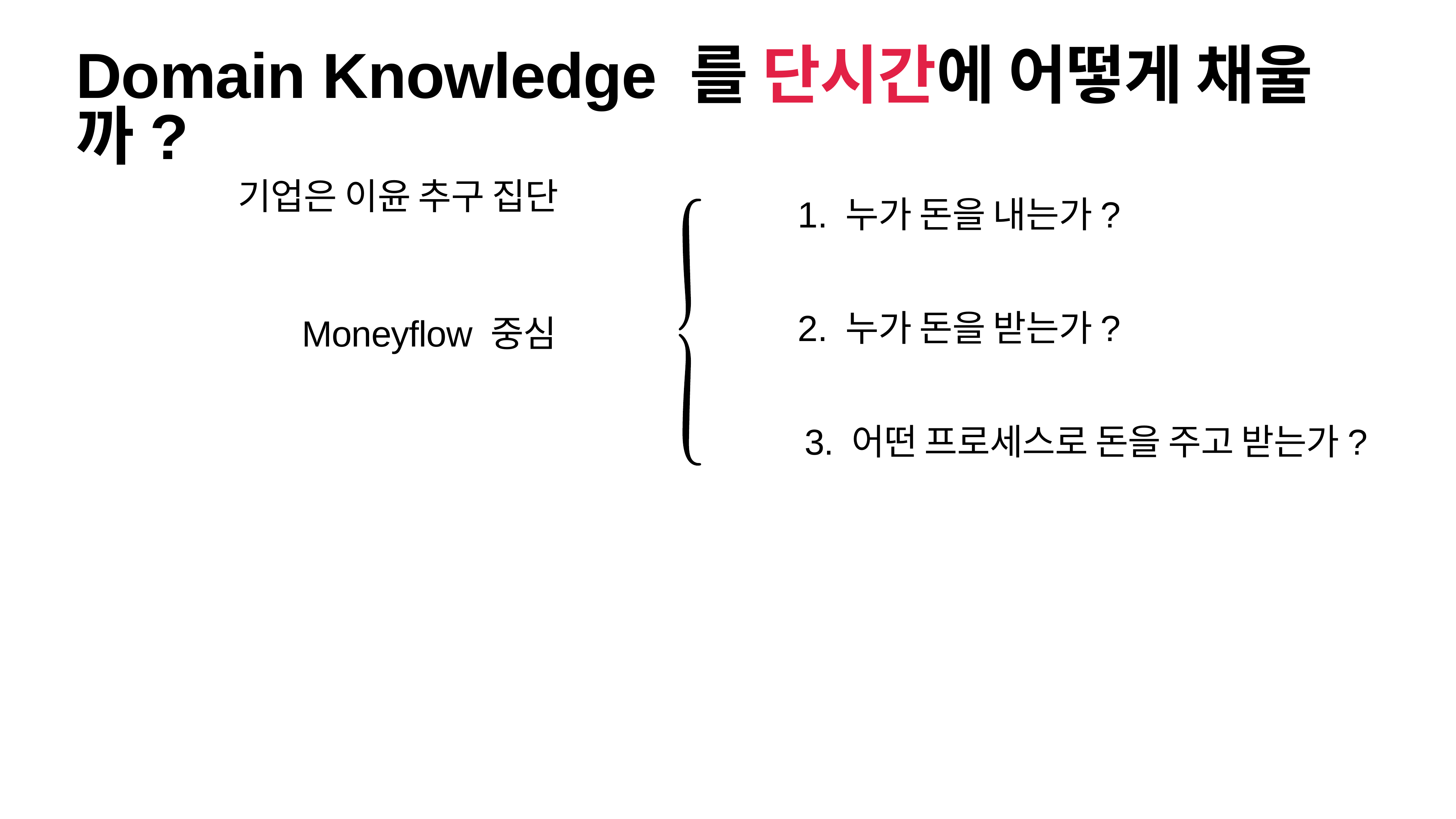

# Domain Knowledge 를 단시간에 어떻게 채울까?
기업은 이윤 추구 집단
1. 누가 돈을 내는가?
2. 누가 돈을 받는가?
Moneyflow 중심

3. 어떤 프로세스로 돈을 주고 받는가?